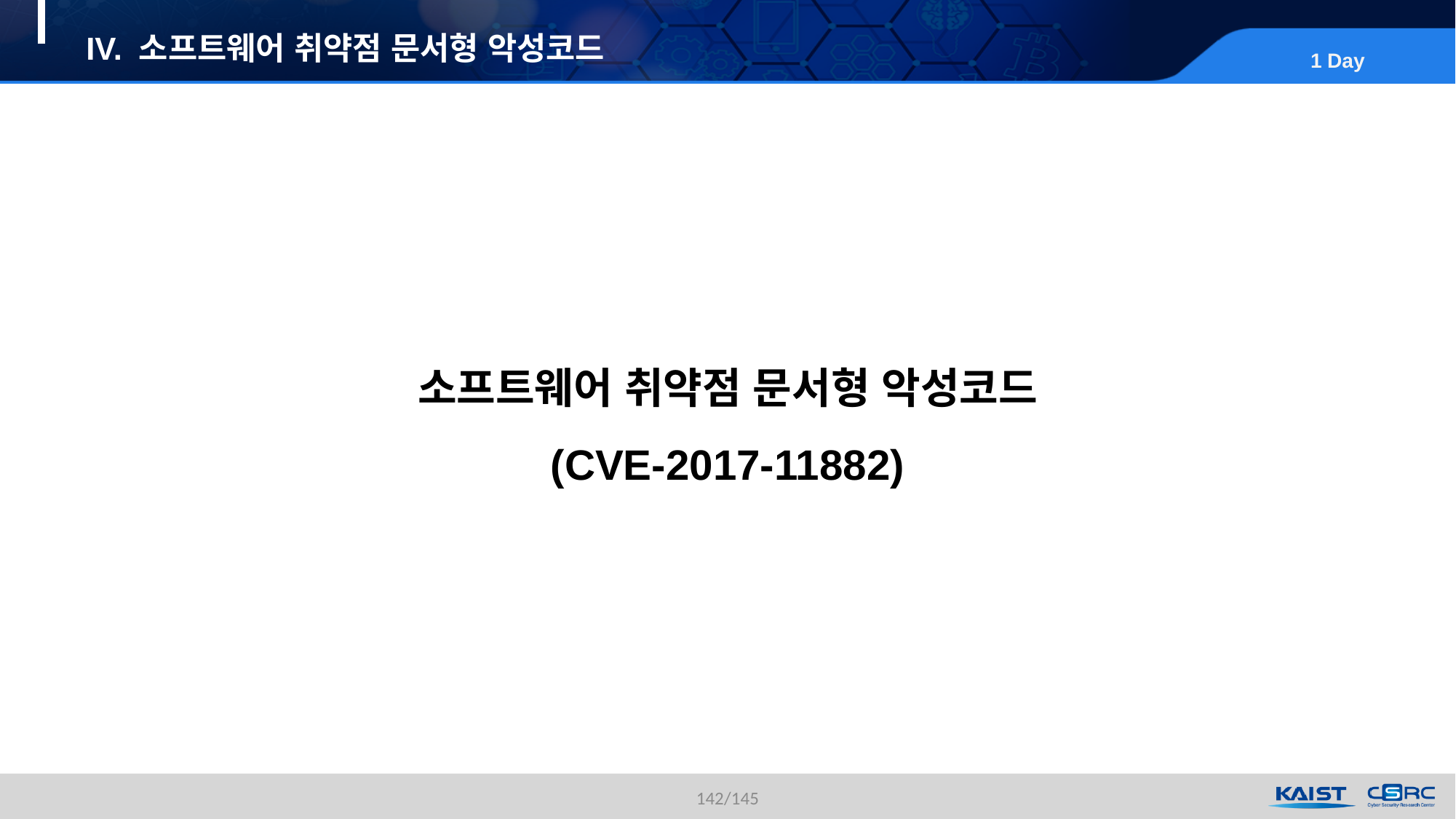

# IV. 소프트웨어 취약점 문서형 악성코드
소프트웨어 취약점 문서형 악성코드
(CVE-2017-11882)
142/145